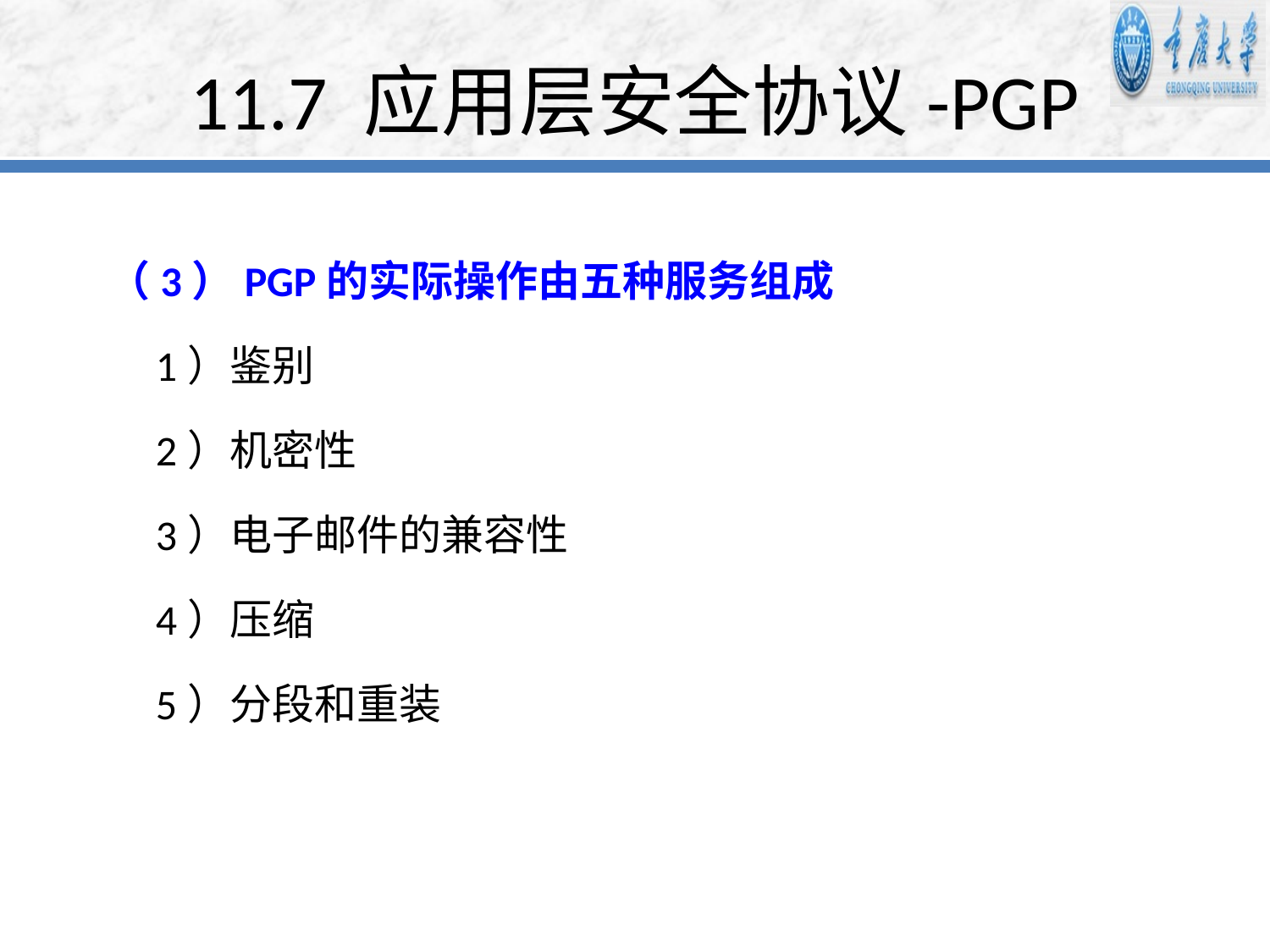

# 11.7 应用层安全协议-PGP
（3）PGP的实际操作由五种服务组成
     1）鉴别
     2）机密性
     3）电子邮件的兼容性
     4）压缩
     5）分段和重装